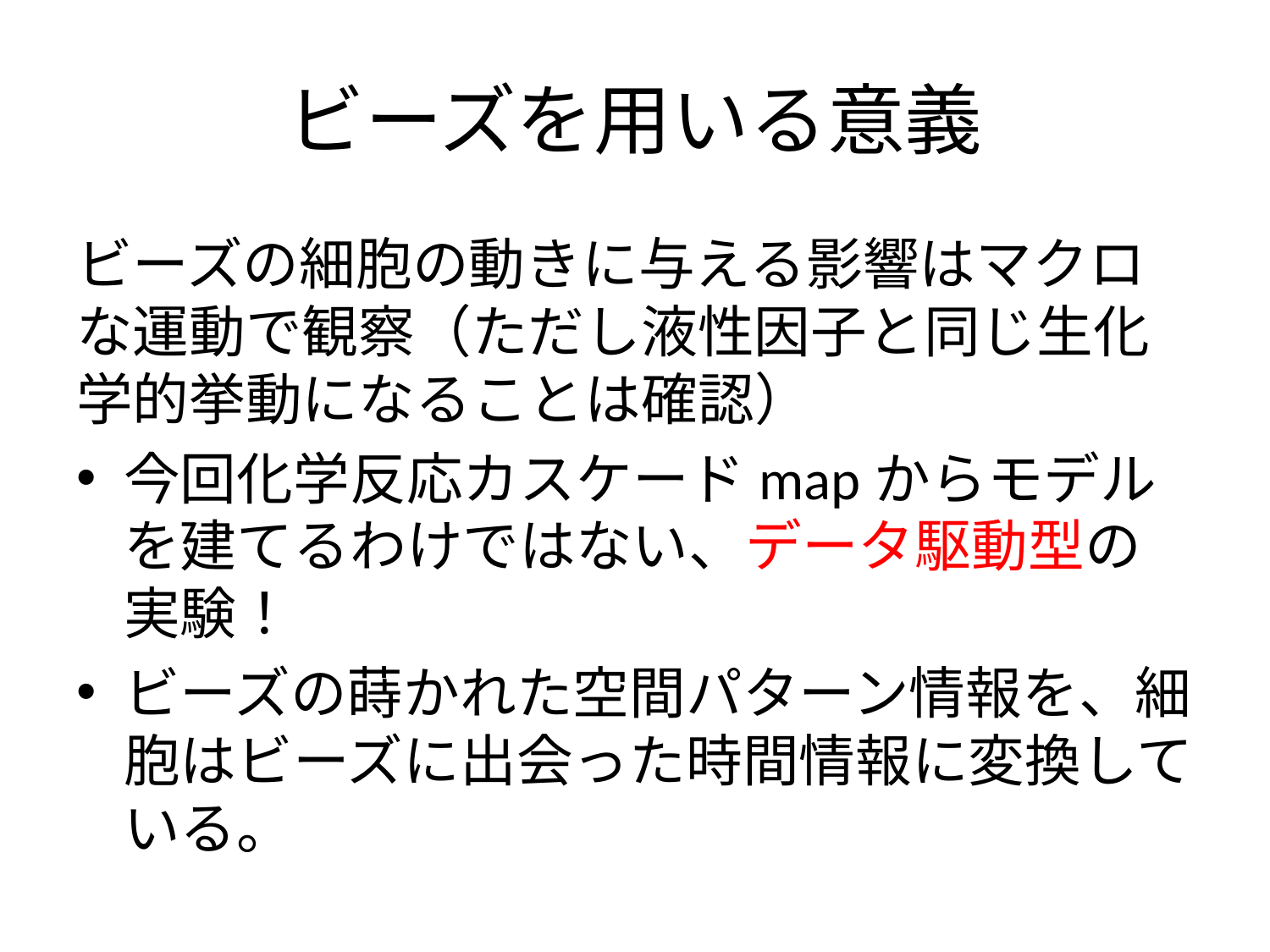

# ビーズを用いる意義
ビーズの細胞の動きに与える影響はマクロな運動で観察（ただし液性因子と同じ生化学的挙動になることは確認）
今回化学反応カスケードmapからモデルを建てるわけではない、データ駆動型の実験！
ビーズの蒔かれた空間パターン情報を、細胞はビーズに出会った時間情報に変換している。